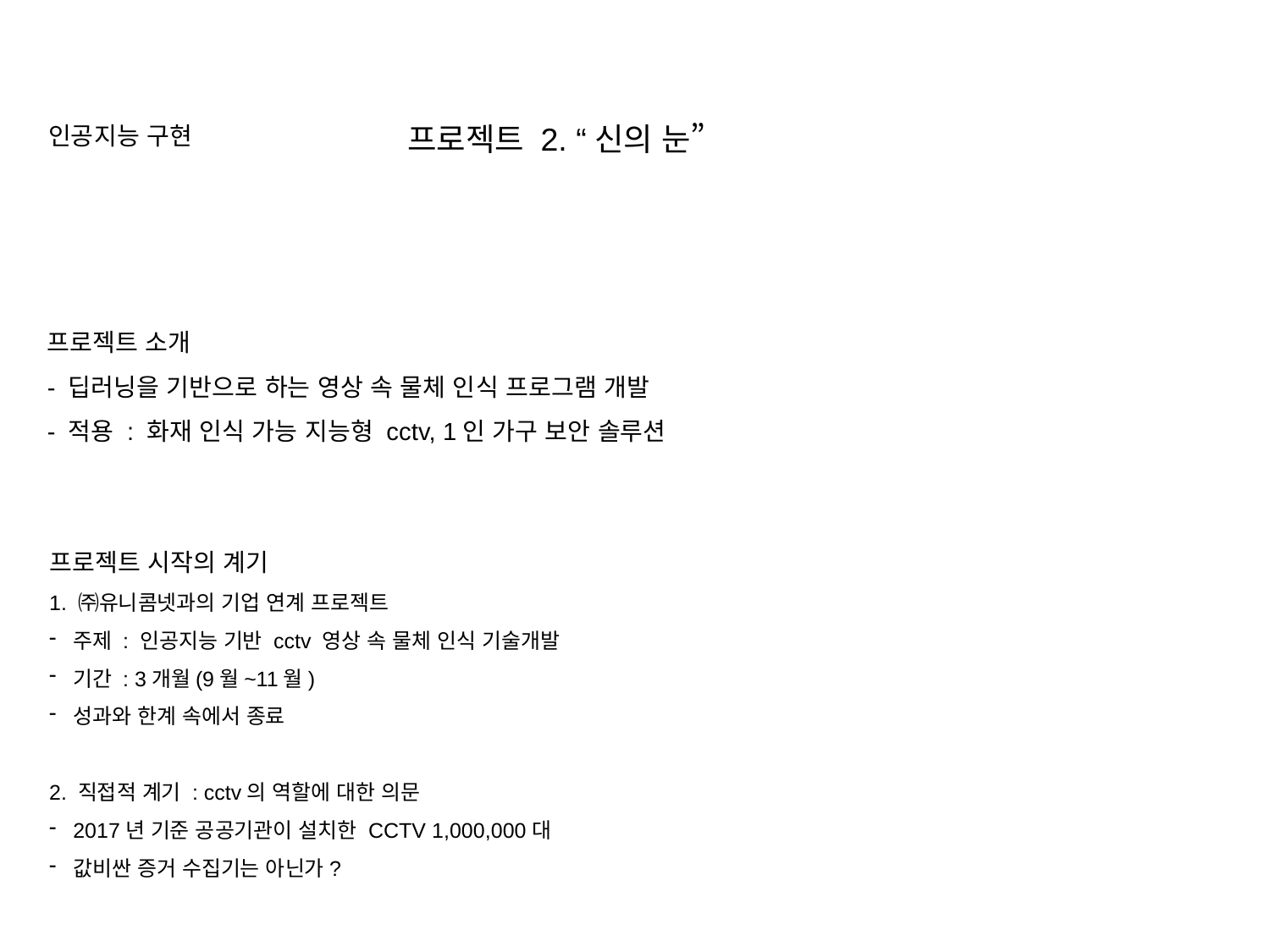

프로젝트 2. “신의 눈”
인공지능 구현
프로젝트 소개
- 딥러닝을 기반으로 하는 영상 속 물체 인식 프로그램 개발
- 적용 : 화재 인식 가능 지능형 cctv, 1인 가구 보안 솔루션
프로젝트 시작의 계기
1. ㈜유니콤넷과의 기업 연계 프로젝트
주제 : 인공지능 기반 cctv 영상 속 물체 인식 기술개발
기간 : 3개월(9월~11월)
성과와 한계 속에서 종료

2. 직접적 계기 : cctv의 역할에 대한 의문
2017년 기준 공공기관이 설치한 CCTV 1,000,000대
값비싼 증거 수집기는 아닌가?